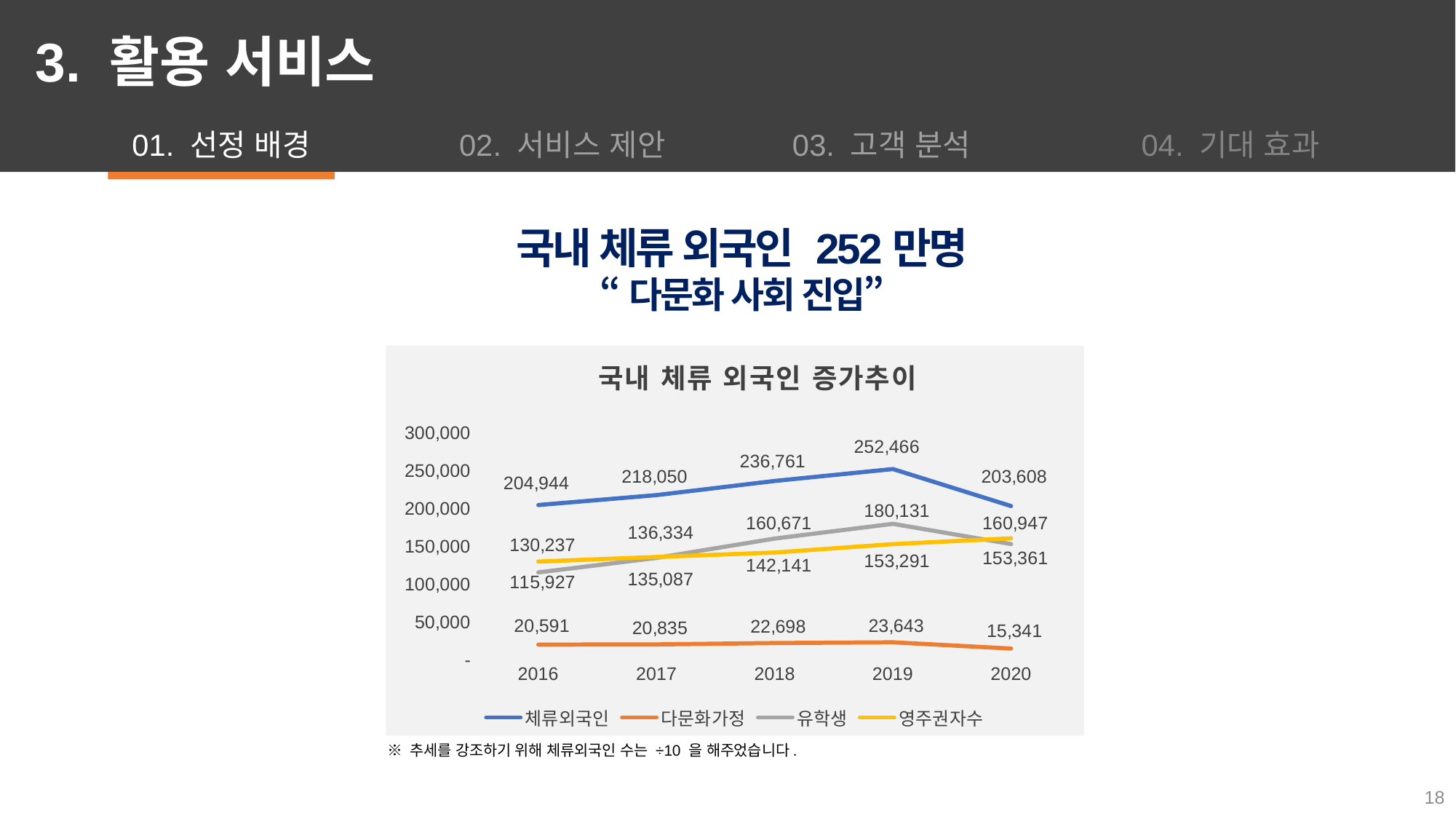

3. 활용 서비스
01. 선정 배경
02. 서비스 제안
03. 고객 분석
04. 기대 효과

국내 체류 외국인 252만명
“다문화 사회 진입”

### Chart: 국내 체류 외국인 증가추이

| Category | 체류외국인 | 다문화가정 | 유학생 | 영주권자수 |
|---|---|---|---|---|
| 2016 | 204944.1 | 20591.0 | 115927.0 | 130237.0 |
| 2017 | 218049.8 | 20835.0 | 135087.0 | 136334.0 |
| 2018 | 236760.7 | 22698.0 | 160671.0 | 142141.0 |
| 2019 | 252465.6 | 23643.0 | 180131.0 | 153291.0 |
| 2020 | 203607.5 | 15341.0 | 153361.0 | 160947.0 |
※ 추세를 강조하기 위해 체류외국인 수는 ÷10 을 해주었습니다.
18